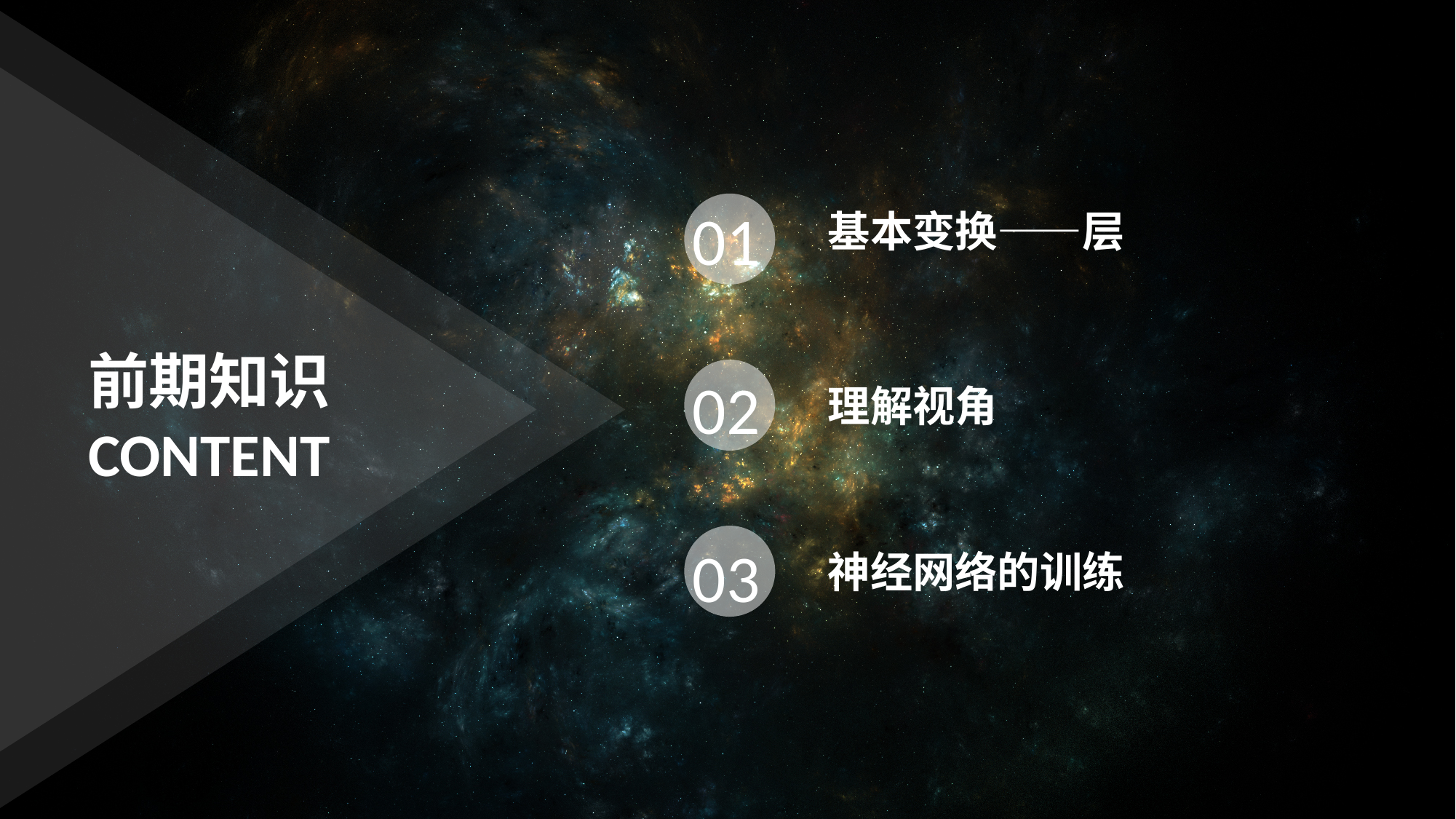

01

基本变换——层
前期知识
CONTENT

02
理解视角

03
神经网络的训练